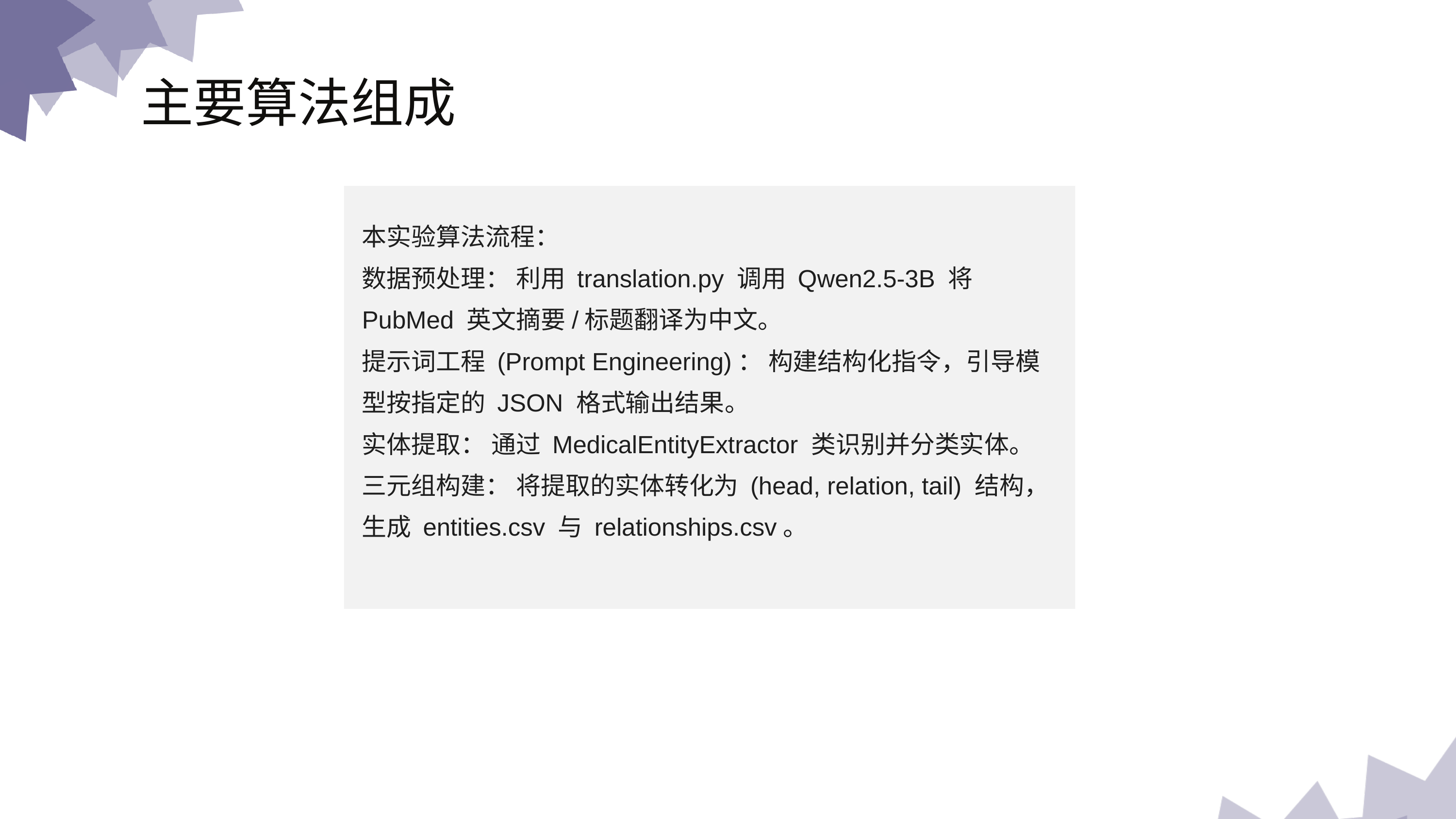

主要算法组成

本实验算法流程：
数据预处理： 利用 translation.py 调用 Qwen2.5-3B 将 PubMed 英文摘要/标题翻译为中文。
提示词工程 (Prompt Engineering)： 构建结构化指令，引导模型按指定的 JSON 格式输出结果。
实体提取： 通过 MedicalEntityExtractor 类识别并分类实体。
三元组构建： 将提取的实体转化为 (head, relation, tail) 结构，生成 entities.csv 与 relationships.csv。